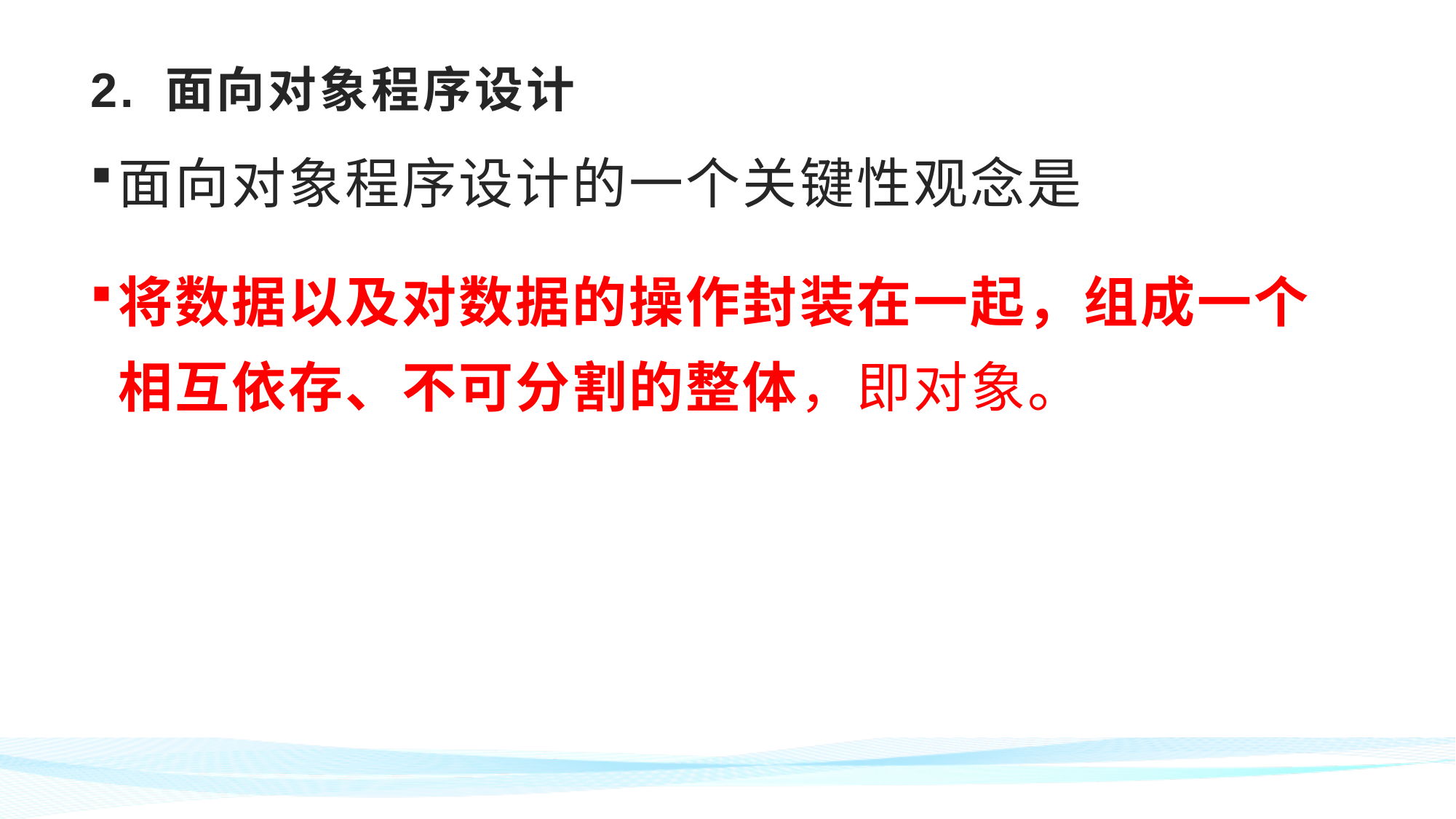

# 2. 面向对象程序设计
面向对象程序设计的一个关键性观念是
将数据以及对数据的操作封装在一起，组成一个相互依存、不可分割的整体，即对象。